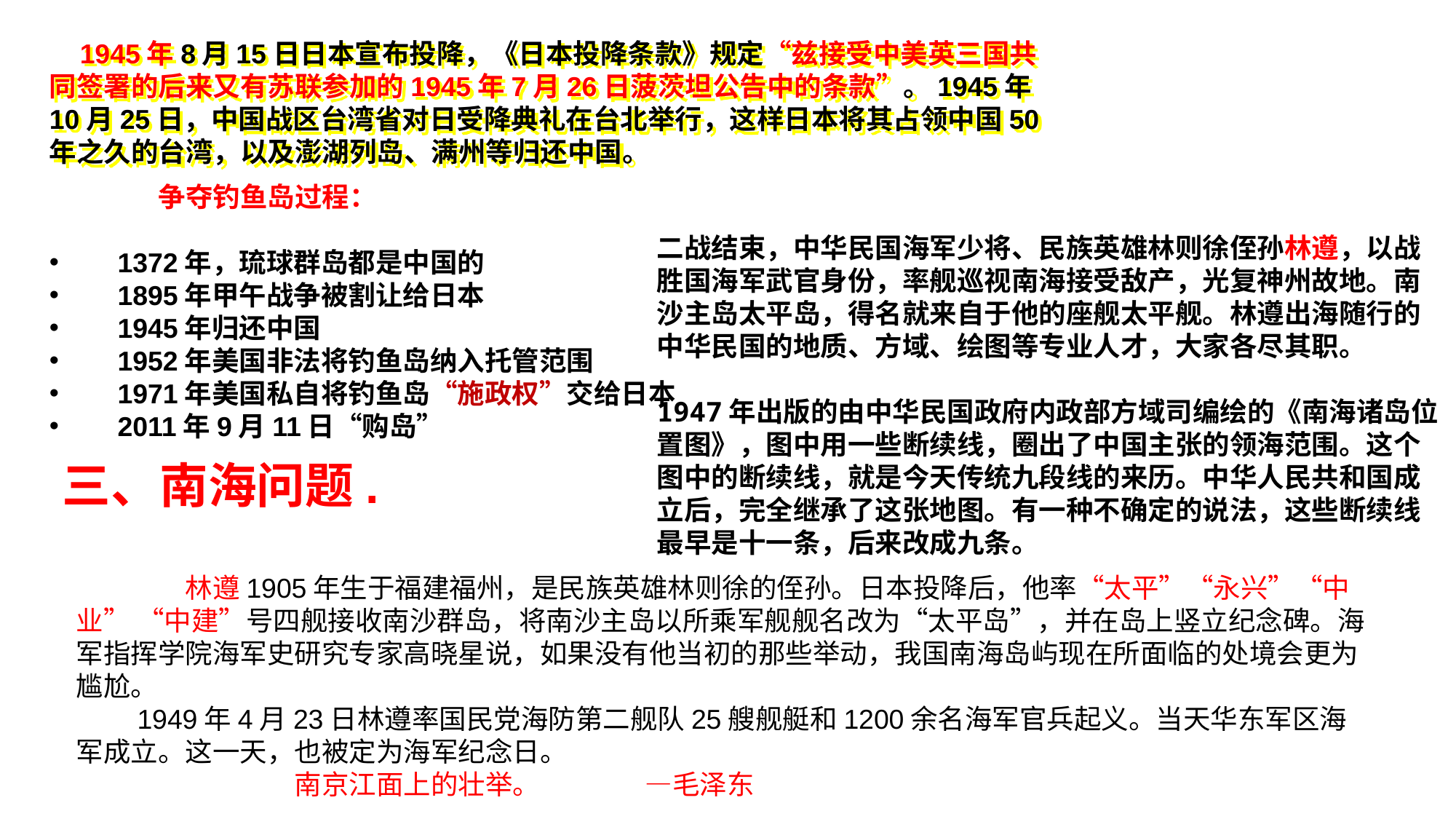

1945年8月15日日本宣布投降，《日本投降条款》规定“兹接受中美英三国共同签署的后来又有苏联参加的1945年7月26日菠茨坦公告中的条款”。1945年10月25日，中国战区台湾省对日受降典礼在台北举行，这样日本将其占领中国50年之久的台湾，以及澎湖列岛、满州等归还中国。
	争夺钓鱼岛过程：

1372年，琉球群岛都是中国的
1895年甲午战争被割让给日本
1945年归还中国
1952年美国非法将钓鱼岛纳入托管范围
1971年美国私自将钓鱼岛“施政权”交给日本
2011年9月11日“购岛”
二战结束，中华民国海军少将、民族英雄林则徐侄孙林遵，以战胜国海军武官身份，率舰巡视南海接受敌产，光复神州故地。南沙主岛太平岛，得名就来自于他的座舰太平舰。林遵出海随行的中华民国的地质、方域、绘图等专业人才，大家各尽其职。

1947年出版的由中华民国政府内政部方域司编绘的《南海诸岛位置图》，图中用一些断续线，圈出了中国主张的领海范围。这个图中的断续线，就是今天传统九段线的来历。中华人民共和国成立后，完全继承了这张地图。有一种不确定的说法，这些断续线最早是十一条，后来改成九条。
三、南海问题.
	林遵1905年生于福建福州，是民族英雄林则徐的侄孙。日本投降后，他率“太平”“永兴”“中业” “中建”号四舰接收南沙群岛，将南沙主岛以所乘军舰舰名改为“太平岛”，并在岛上竖立纪念碑。海军指挥学院海军史研究专家高晓星说，如果没有他当初的那些举动，我国南海岛屿现在所面临的处境会更为尴尬。 　　
　　1949年4月23日林遵率国民党海防第二舰队25艘舰艇和1200余名海军官兵起义。当天华东军区海军成立。这一天，也被定为海军纪念日。
		南京江面上的壮举。                 —毛泽东